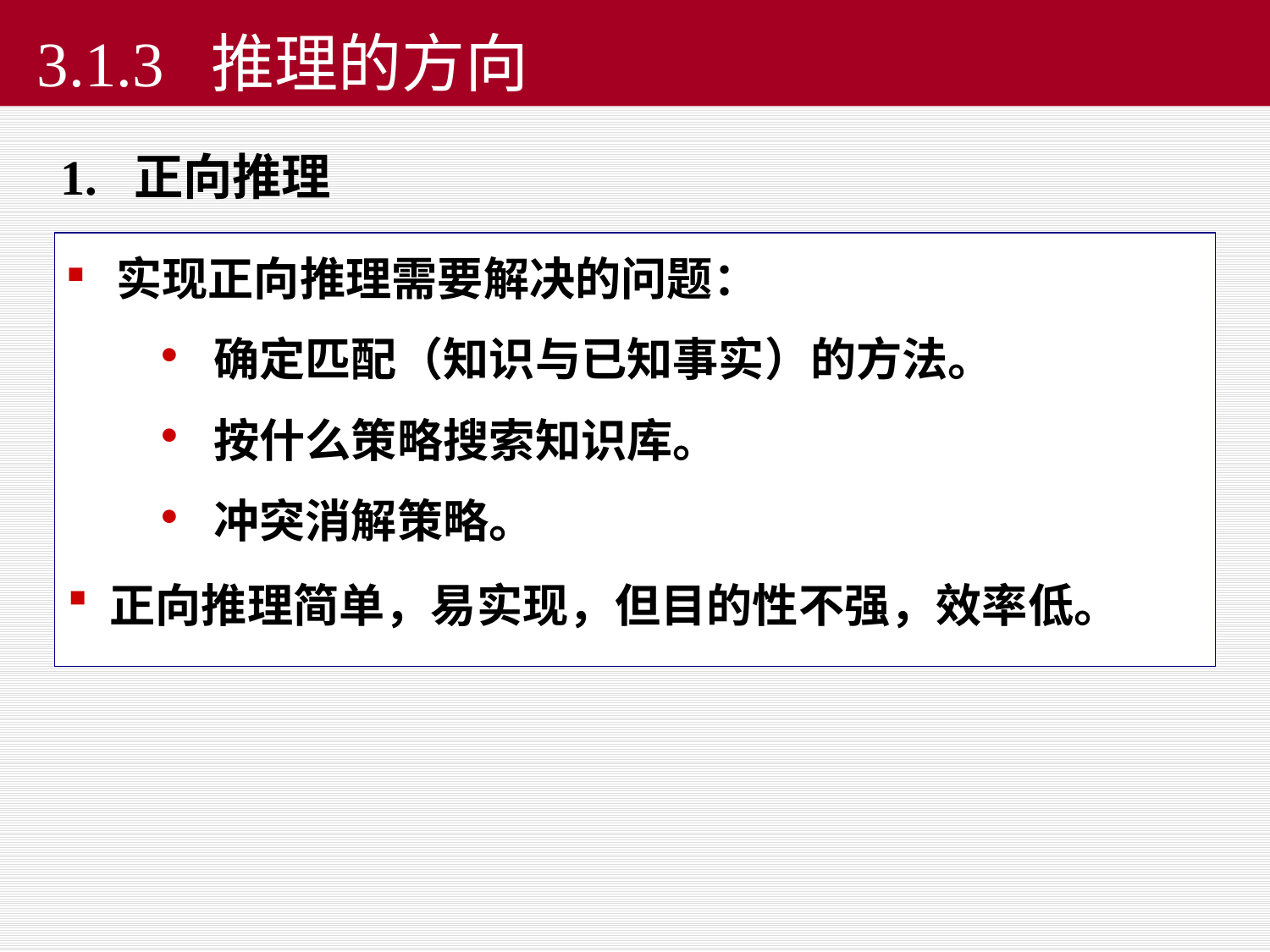

# 3.1.3  推理的方向
1.  正向推理
  实现正向推理需要解决的问题：
 确定匹配（知识与已知事实）的方法。
 按什么策略搜索知识库。
 冲突消解策略。
 正向推理简单，易实现，但目的性不强，效率低。
19